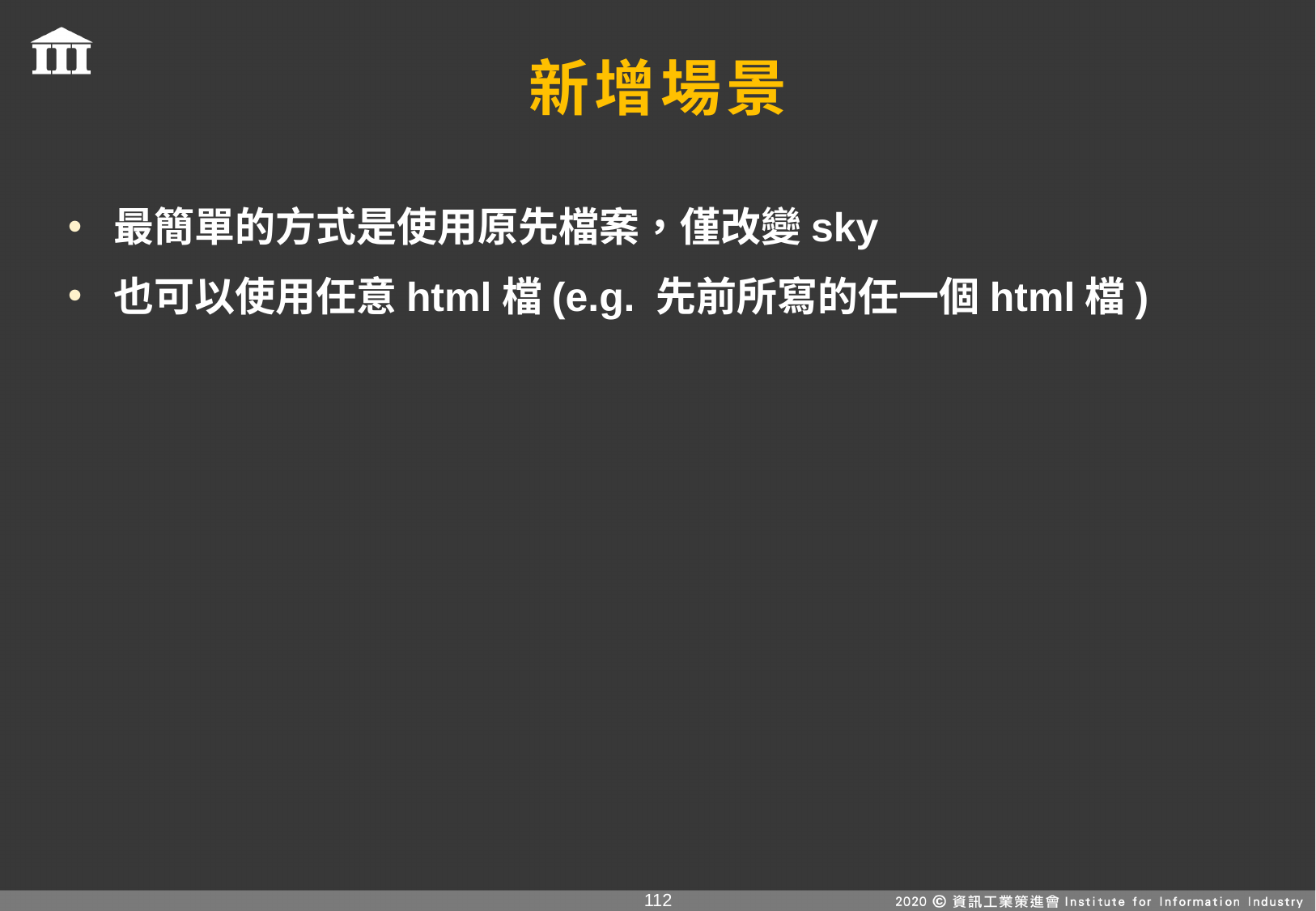

# 新增場景
最簡單的方式是使用原先檔案，僅改變sky
也可以使用任意html檔(e.g. 先前所寫的任一個html檔)
112